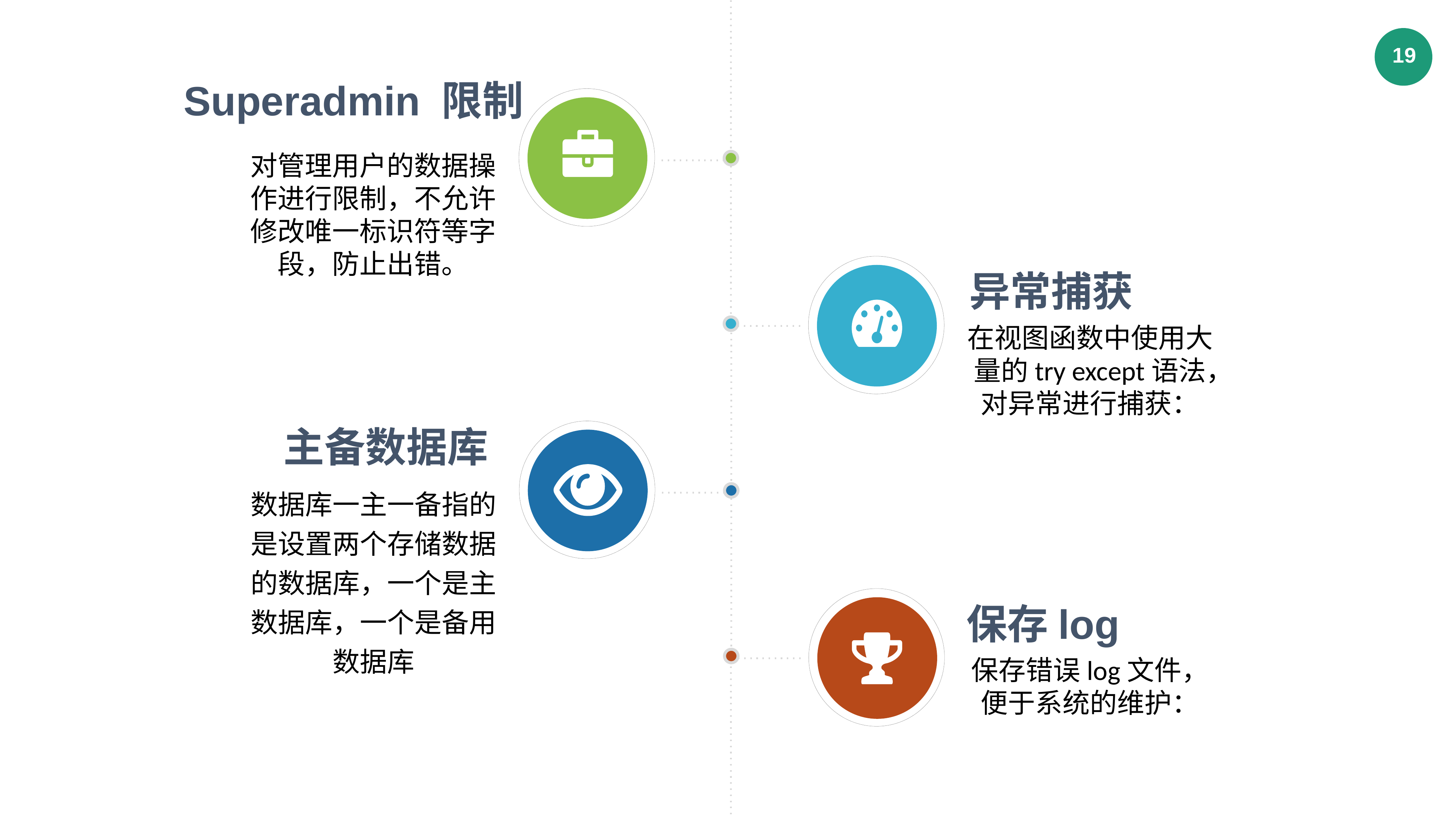

Superadmin 限制

对管理用户的数据操作进行限制，不允许修改唯一标识符等字段，防止出错。

异常捕获

在视图函数中使用大量的try except语法，对异常进行捕获：

主备数据库

数据库一主一备指的是设置两个存储数据的数据库，一个是主数据库，一个是备用数据库

保存log

保存错误log文件，便于系统的维护：